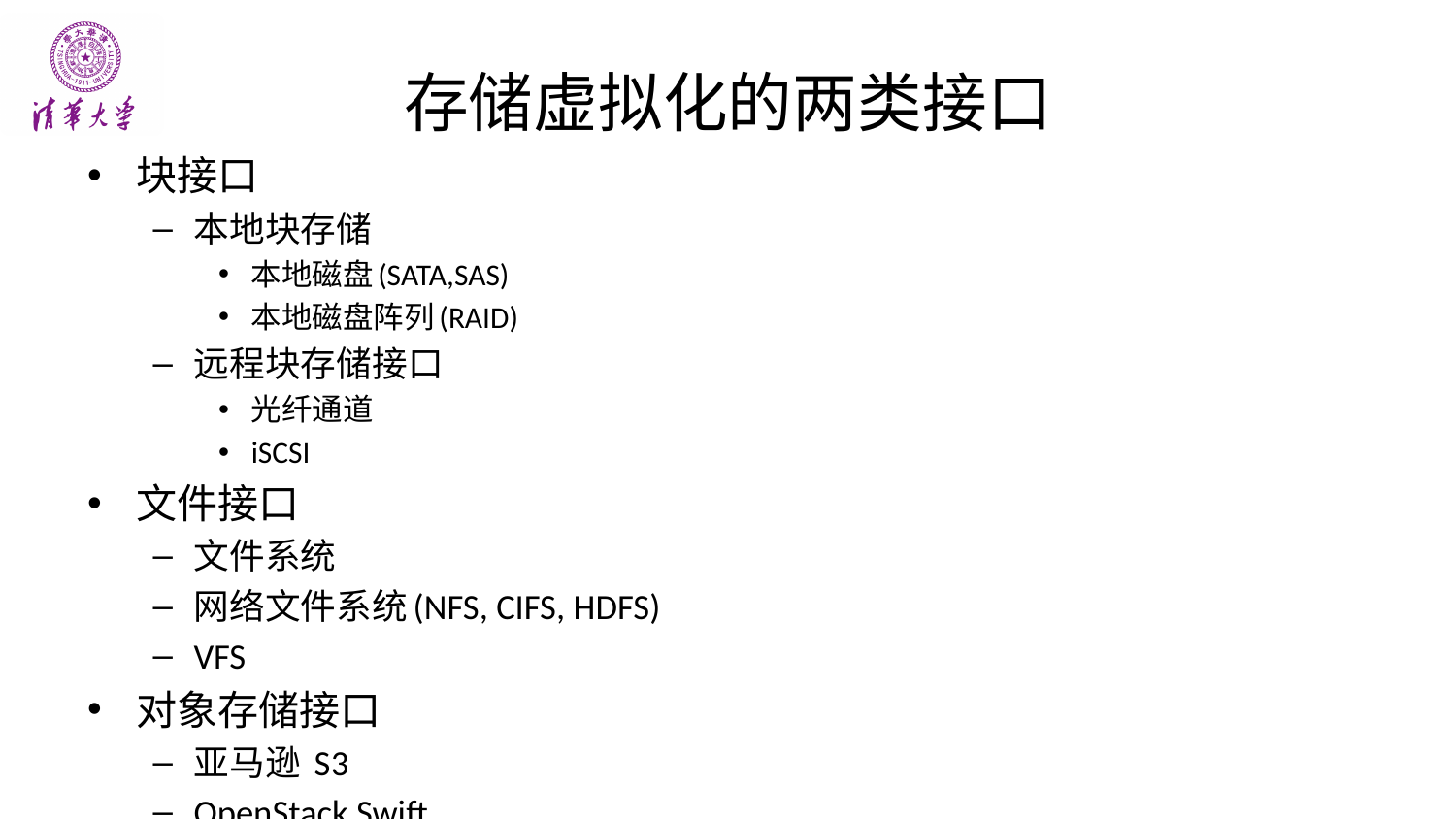

# 存储虚拟化的两类接口
块接口
本地块存储
本地磁盘(SATA,SAS)
本地磁盘阵列(RAID)
远程块存储接口
光纤通道
iSCSI
文件接口
文件系统
网络文件系统(NFS, CIFS, HDFS)
VFS
对象存储接口
亚马逊 S3
OpenStack Swift